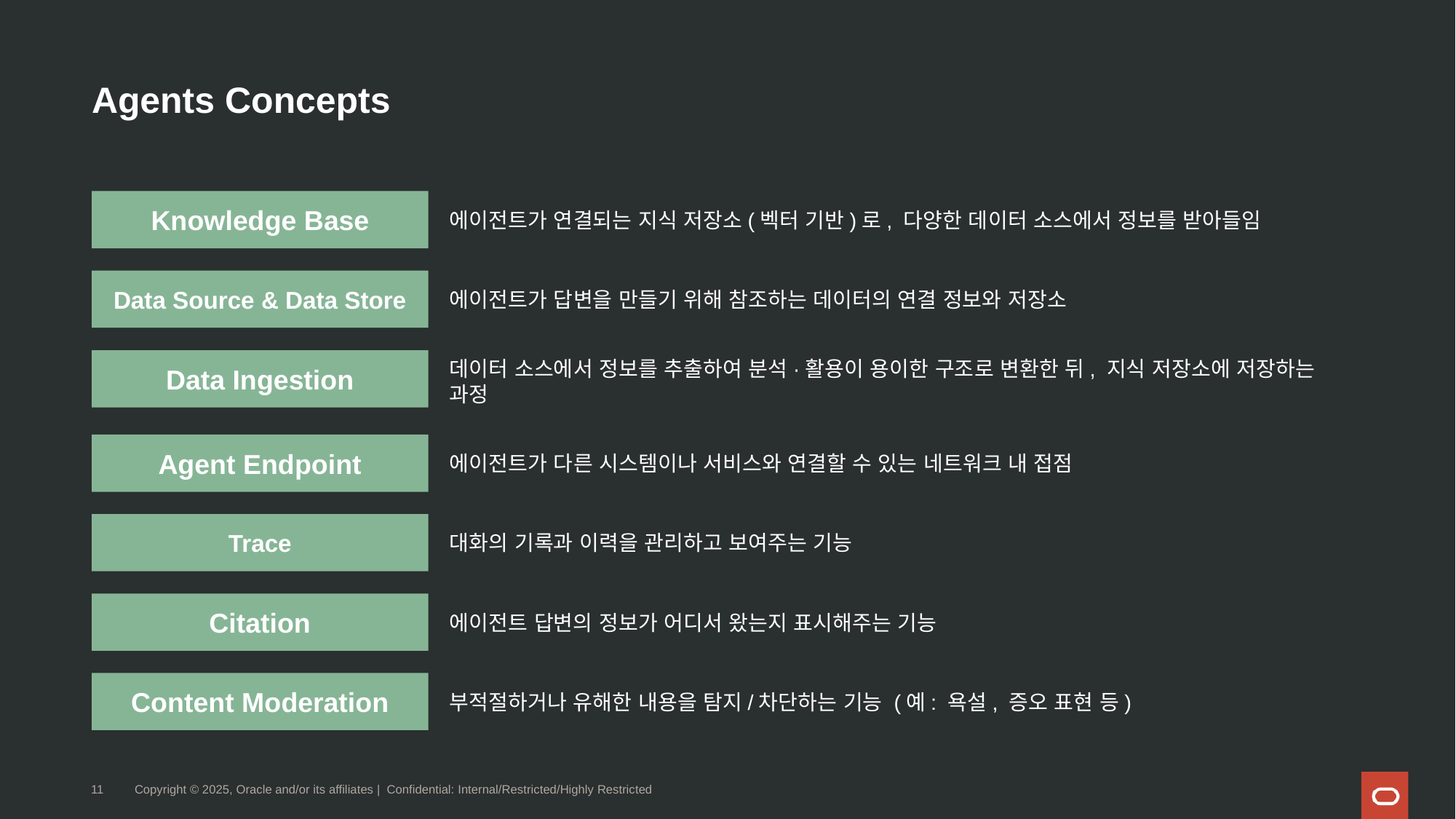

# Agents Concepts

Knowledge Base
에이전트가 연결되는 지식 저장소(벡터 기반)로, 다양한 데이터 소스에서 정보를 받아들임
Data Source & Data Store
에이전트가 답변을 만들기 위해 참조하는 데이터의 연결 정보와 저장소
데이터 소스에서 정보를 추출하여 분석·활용이 용이한 구조로 변환한 뒤, 지식 저장소에 저장하는 과정
Data Ingestion
Agent Endpoint
에이전트가 다른 시스템이나 서비스와 연결할 수 있는 네트워크 내 접점
Trace
대화의 기록과 이력을 관리하고 보여주는 기능
Citation
에이전트 답변의 정보가 어디서 왔는지 표시해주는 기능
Content Moderation
부적절하거나 유해한 내용을 탐지/차단하는 기능 (예: 욕설, 증오 표현 등)
11
Copyright © 2025, Oracle and/or its affiliates |  Confidential: Internal/Restricted/Highly Restricted